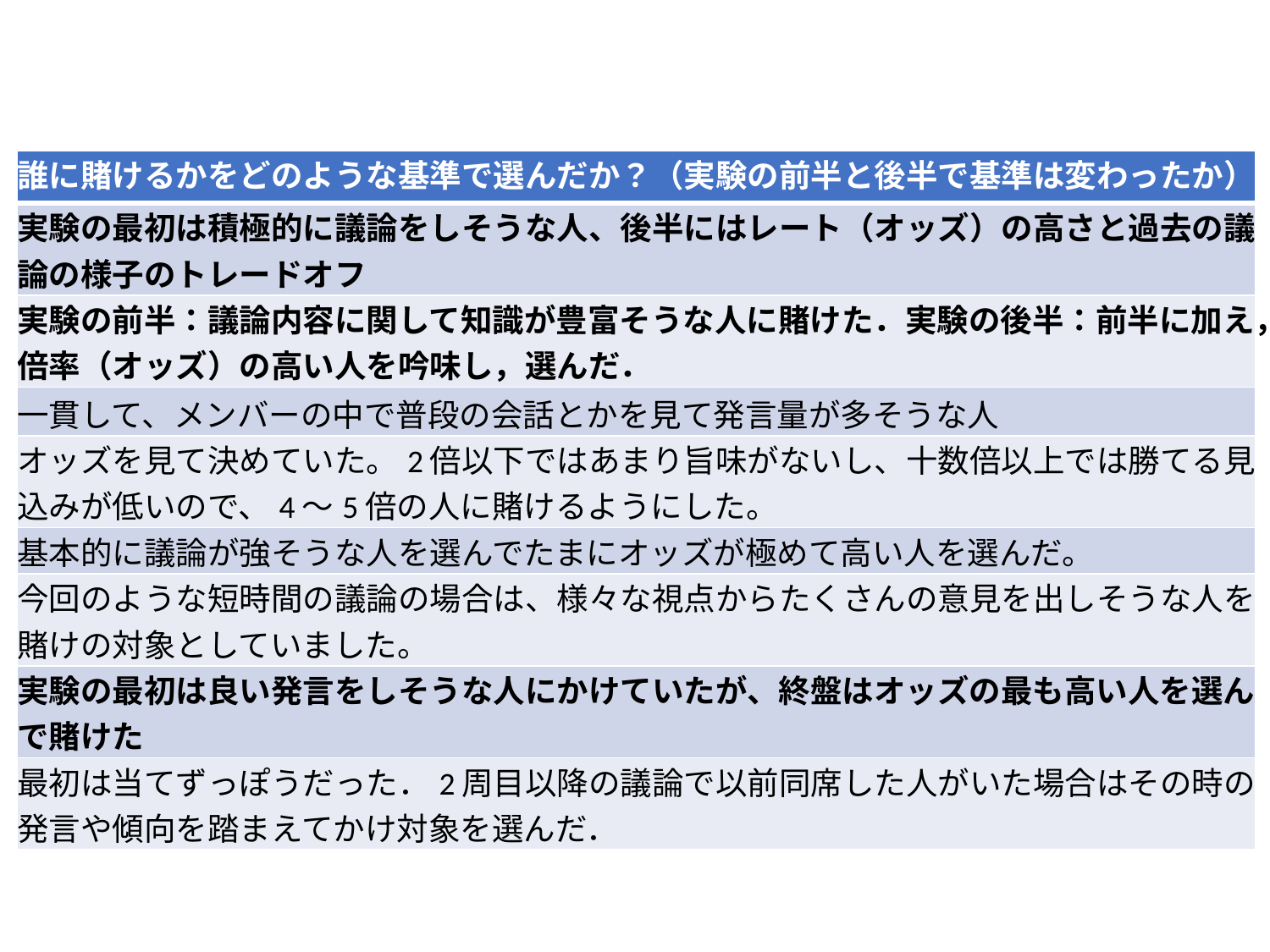

| 誰に賭けるかをどのような基準で選んだか？（実験の前半と後半で基準は変わったか） |
| --- |
| 実験の最初は積極的に議論をしそうな人、後半にはレート（オッズ）の高さと過去の議論の様子のトレードオフ |
| 実験の前半：議論内容に関して知識が豊富そうな人に賭けた．実験の後半：前半に加え，倍率（オッズ）の高い人を吟味し，選んだ． |
| 一貫して、メンバーの中で普段の会話とかを見て発言量が多そうな人 |
| オッズを見て決めていた。2倍以下ではあまり旨味がないし、十数倍以上では勝てる見込みが低いので、4～5倍の人に賭けるようにした。 |
| 基本的に議論が強そうな人を選んでたまにオッズが極めて高い人を選んだ。 |
| 今回のような短時間の議論の場合は、様々な視点からたくさんの意見を出しそうな人を賭けの対象としていました。 |
| 実験の最初は良い発言をしそうな人にかけていたが、終盤はオッズの最も高い人を選んで賭けた |
| 最初は当てずっぽうだった．2周目以降の議論で以前同席した人がいた場合はその時の発言や傾向を踏まえてかけ対象を選んだ． |